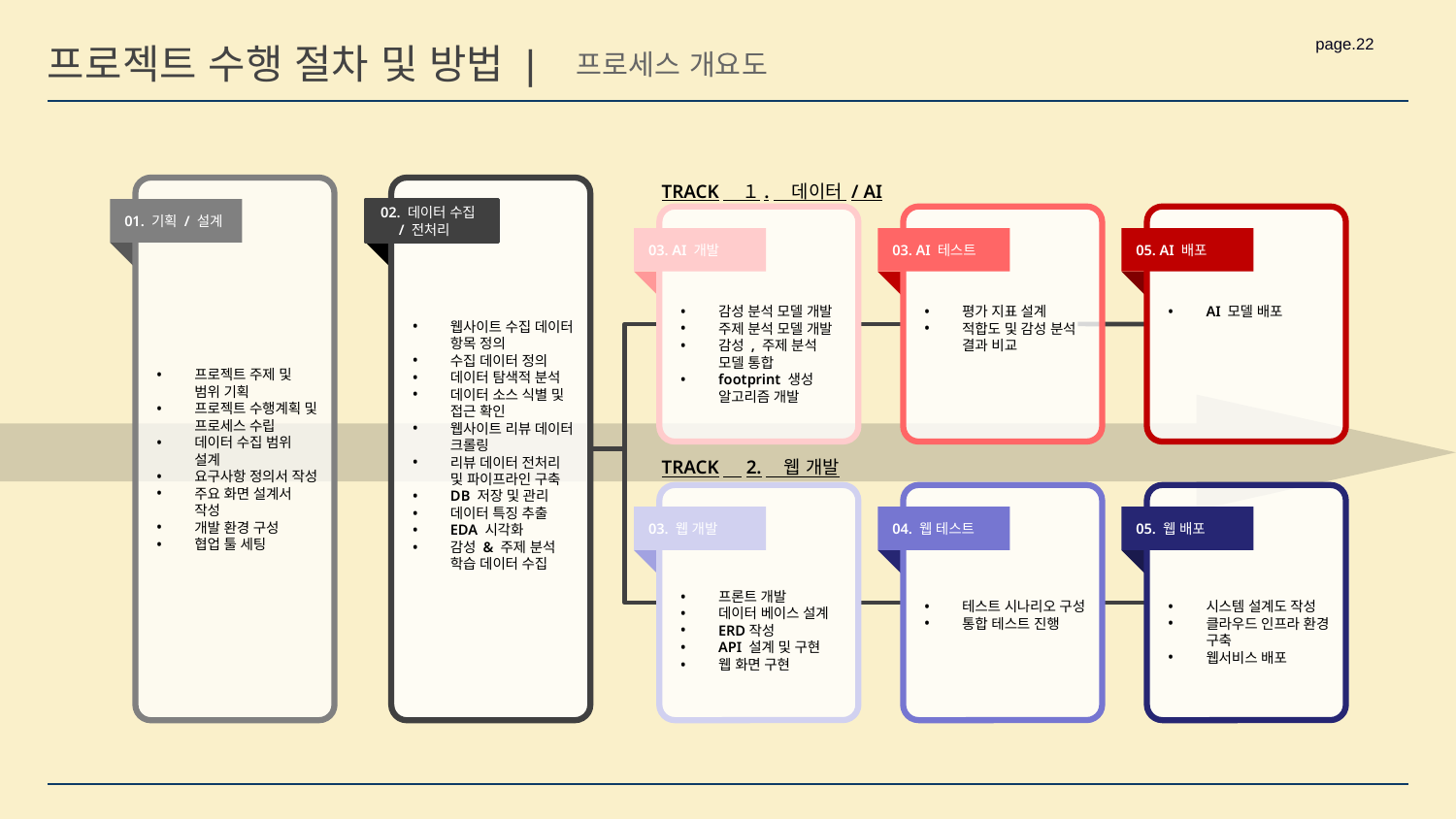

page.22
프로젝트 수행 절차 및 방법 |
프로세스 개요도
TRACK　１.　데이터 / AI

01. 기획 / 설계

02. 데이터 수집
     / 전처리

03. AI 개발

03. AI 테스트

05. AI 배포

감성 분석 모델 개발
주제 분석 모델 개발
감성 , 주제 분석 모델 통합
footprint 생성 알고리즘 개발
평가 지표 설계
적합도 및 감성 분석 결과 비교
AI 모델 배포
웹사이트 수집 데이터 항목 정의
수집 데이터 정의
데이터 탐색적 분석
데이터 소스 식별 및 접근 확인
웹사이트 리뷰 데이터 크롤링
리뷰 데이터 전처리 및 파이프라인 구축
DB 저장 및 관리
데이터 특징 추출
EDA 시각화
감성 & 주제 분석 학습 데이터 수집
프로젝트 주제 및 범위 기획
프로젝트 수행계획 및 프로세스 수립
데이터 수집 범위 설계
요구사항 정의서 작성
주요 화면 설계서 작성
개발 환경 구성
협업 툴 세팅
TRACK　2.　웹 개발

03. 웹 개발

04. 웹 테스트

05. 웹 배포

프론트 개발
데이터 베이스 설계
ERD작성
API 설계 및 구현
웹 화면 구현
테스트 시나리오 구성
통합 테스트 진행
시스템 설계도 작성
클라우드 인프라 환경 구축
웹서비스 배포